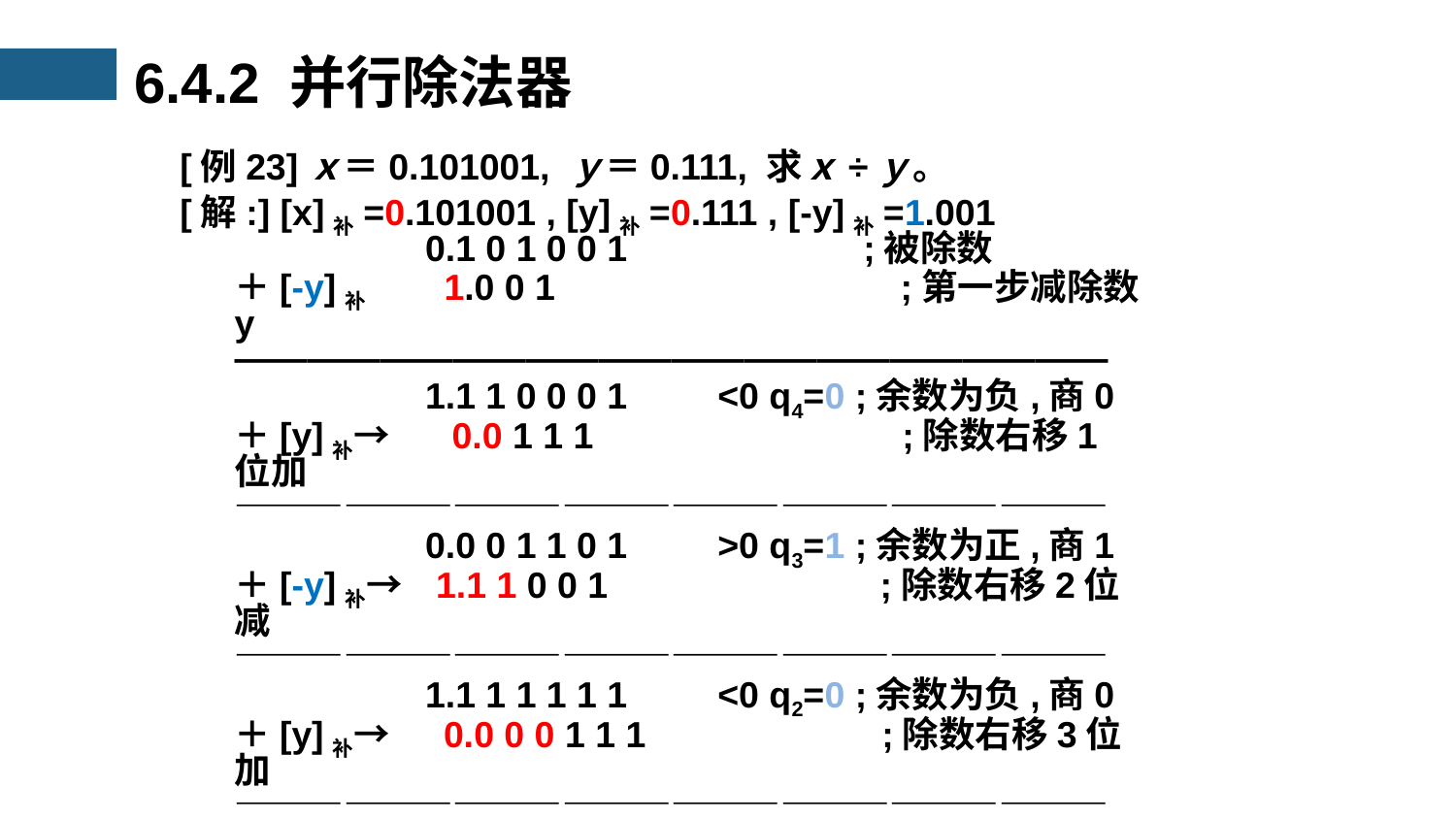

6.4.2 并行除法器
[例23]ｘ＝0.101001, ｙ＝0.111, 求ｘ÷ｙ。
[解:] [x]补=0.101001 , [y]补=0.111 , [-y]补=1.001
　　　　　0.1 0 1 0 0 1　　　　　　;被除数
＋[-y]补 　   1.0 0 1　　　　　　　　　;第一步减除数y
————————————————————————
　　　　　1.1 1 0 0 0 1　　<0 q4=0 ;余数为负,商0
＋[y]补→　  0.0 1 1 1　　　　　　　　;除数右移1位加
————————————————————————
　　　　　0.0 0 1 1 0 1　　>0 q3=1 ;余数为正,商1
＋[-y]补→   1.1 1 0 0 1　　　　　　　;除数右移2位减
————————————————————————
　　　　　1.1 1 1 1 1 1　　<0 q2=0 ;余数为负,商0
＋[y]补→　 0.0 0 0 1 1 1　　　　　　;除数右移3位加
————————————————————————
　　　　　0.0 0 0 1 1 0　　>0 q1=1 ;余数为正,商1
商q=q4.q3q2q1=0.101 , 余数r=(0.00r6r5r4r3)=0.000110